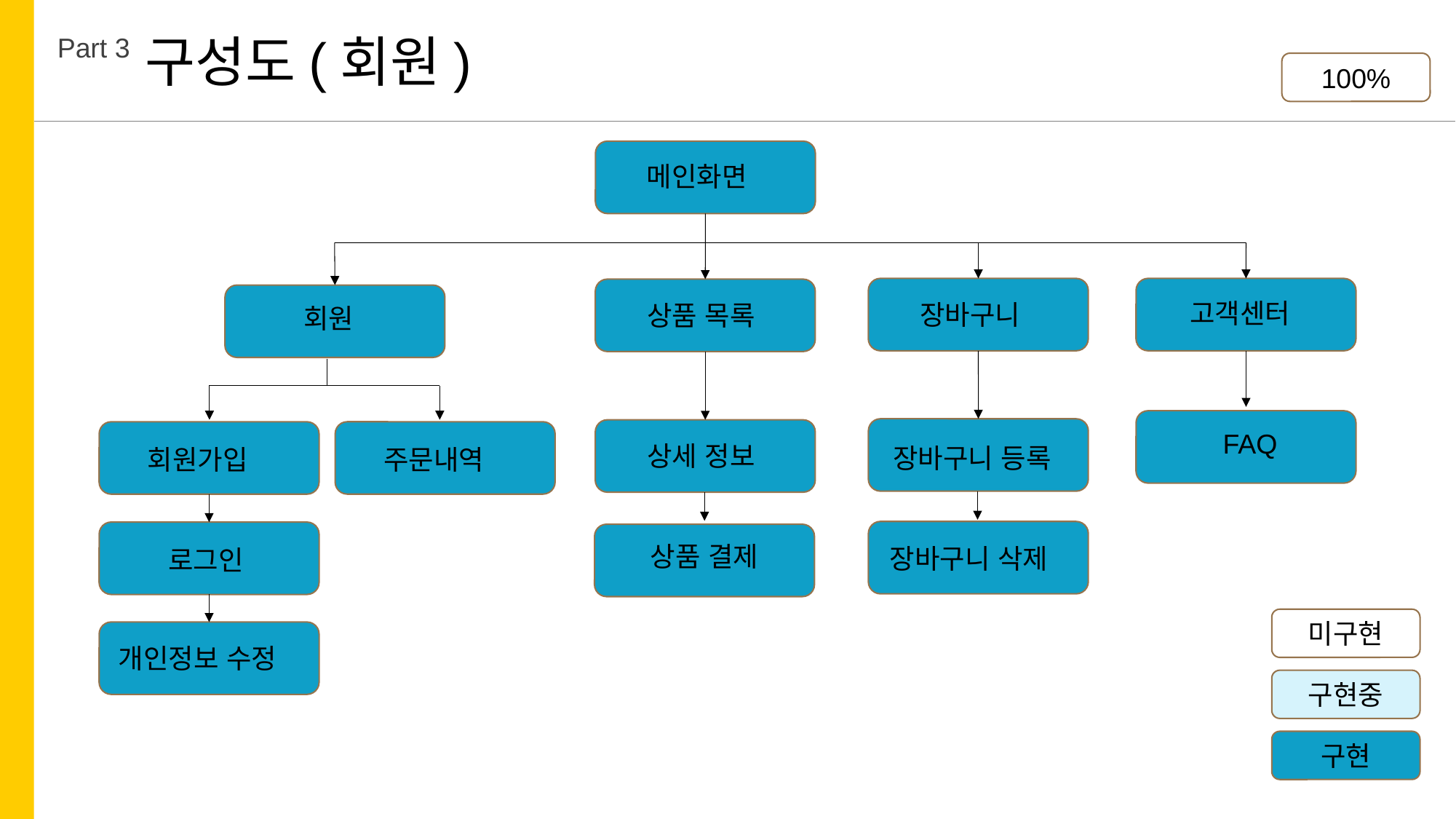

구성도(회원)
Part 3
100%

메인화면

고객센터
장바구니
상품 목록
회원

FAQ

상세 정보
장바구니 등록
주문내역
회원가입

상품 결제
장바구니 삭제
로그인
미구현

개인정보 수정
구현중
구현